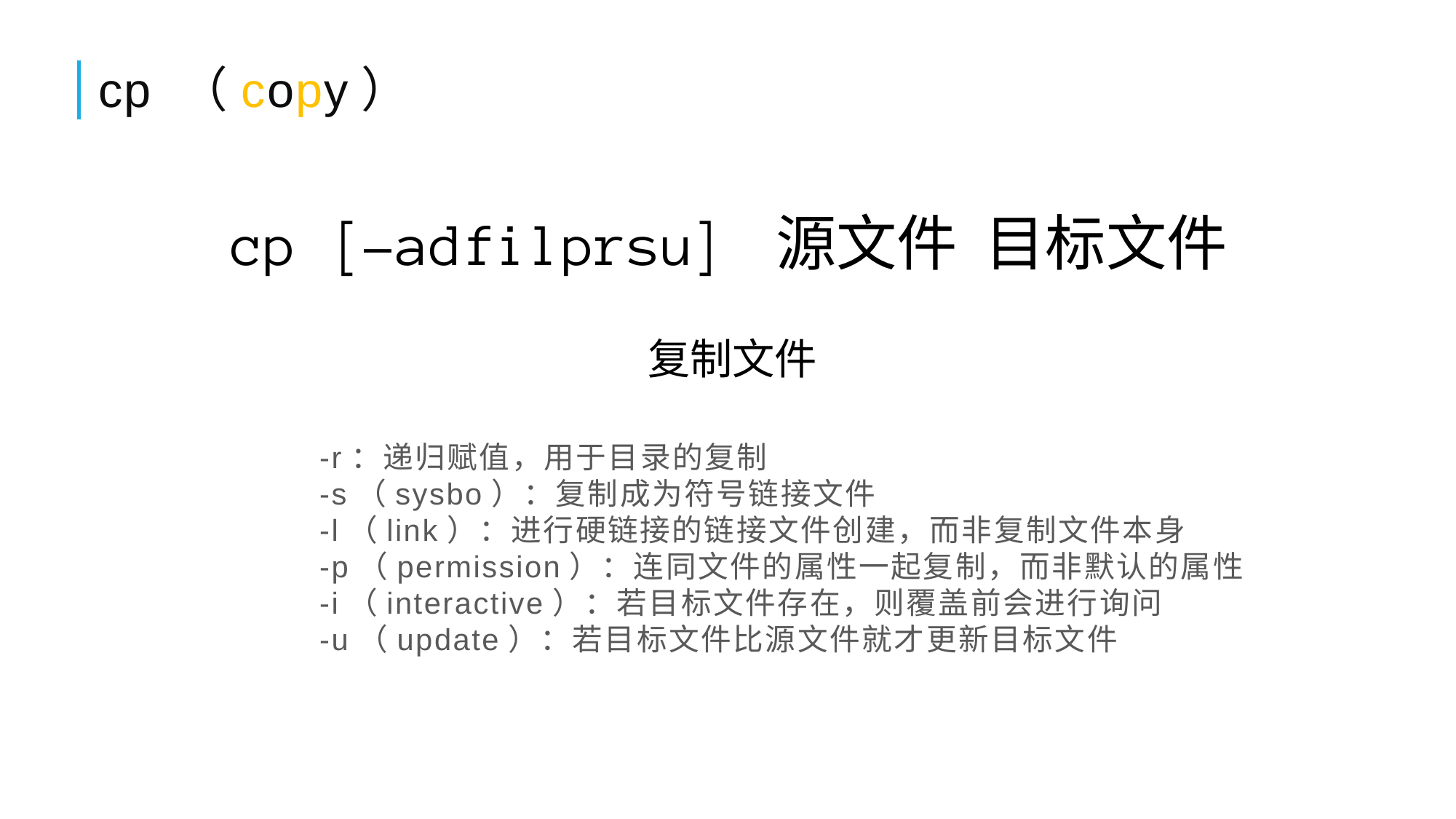

# cp （copy）
cp [-adfilprsu] 源文件  目标文件
复制文件
-r：递归赋值，用于目录的复制
-s（sysbo）：复制成为符号链接文件
-l（link）：进行硬链接的链接文件创建，而非复制文件本身
-p（permission）：连同文件的属性一起复制，而非默认的属性
-i（interactive）：若目标文件存在，则覆盖前会进行询问
-u（update）：若目标文件比源文件就才更新目标文件